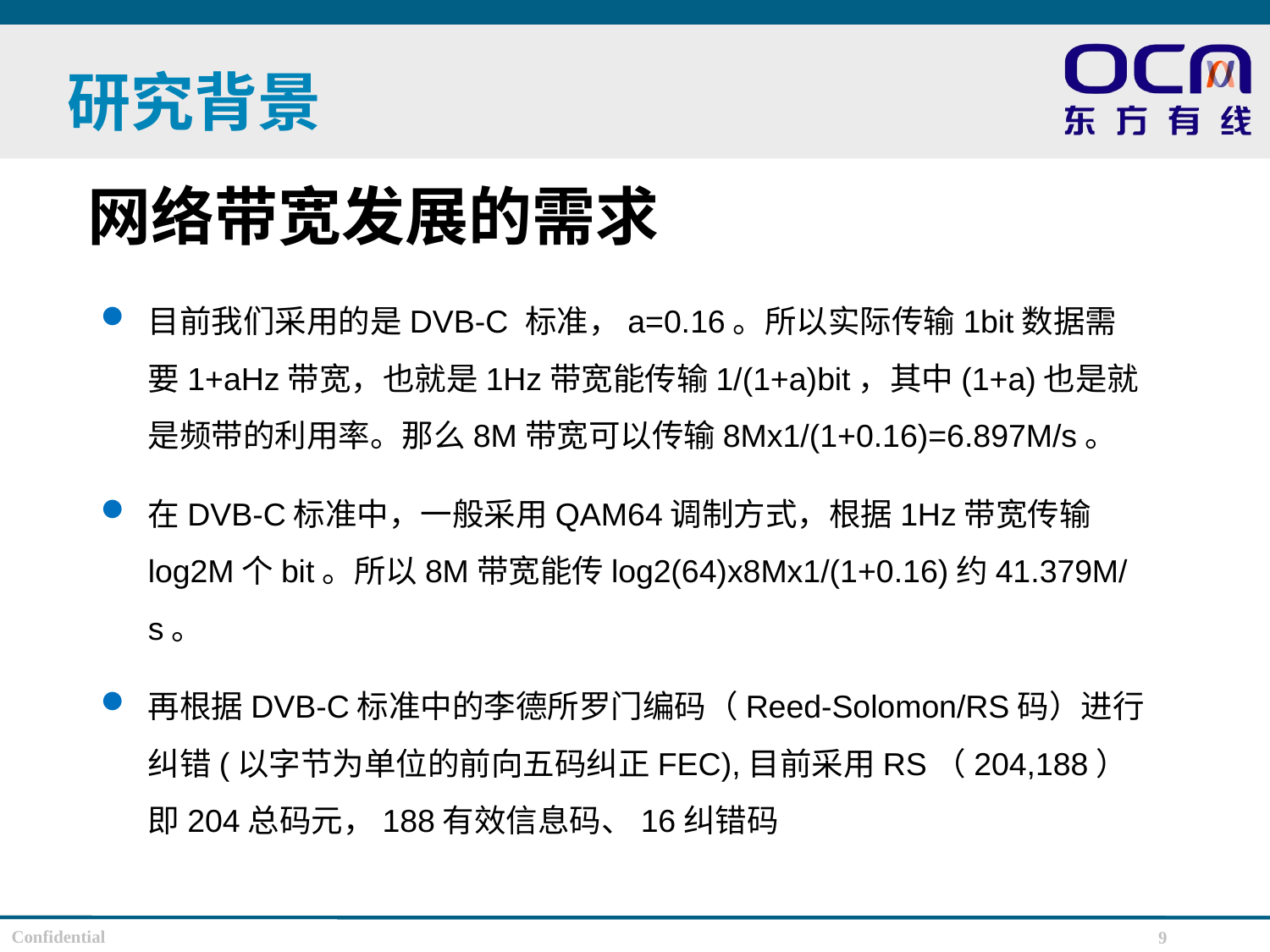

研究背景

网络带宽发展的需求
目前我们采用的是DVB-C 标准，a=0.16。所以实际传输1bit数据需要1+aHz带宽，也就是1Hz带宽能传输1/(1+a)bit，其中(1+a)也是就是频带的利用率。那么8M带宽可以传输8Mx1/(1+0.16)=6.897M/s。
在DVB-C标准中，一般采用QAM64调制方式，根据1Hz带宽传输log2M个bit。所以8M带宽能传log2(64)x8Mx1/(1+0.16)约41.379M/s。
再根据DVB-C标准中的李德所罗门编码（Reed-Solomon/RS码）进行纠错(以字节为单位的前向五码纠正FEC),目前采用RS（204,188）即204总码元，188有效信息码、16纠错码